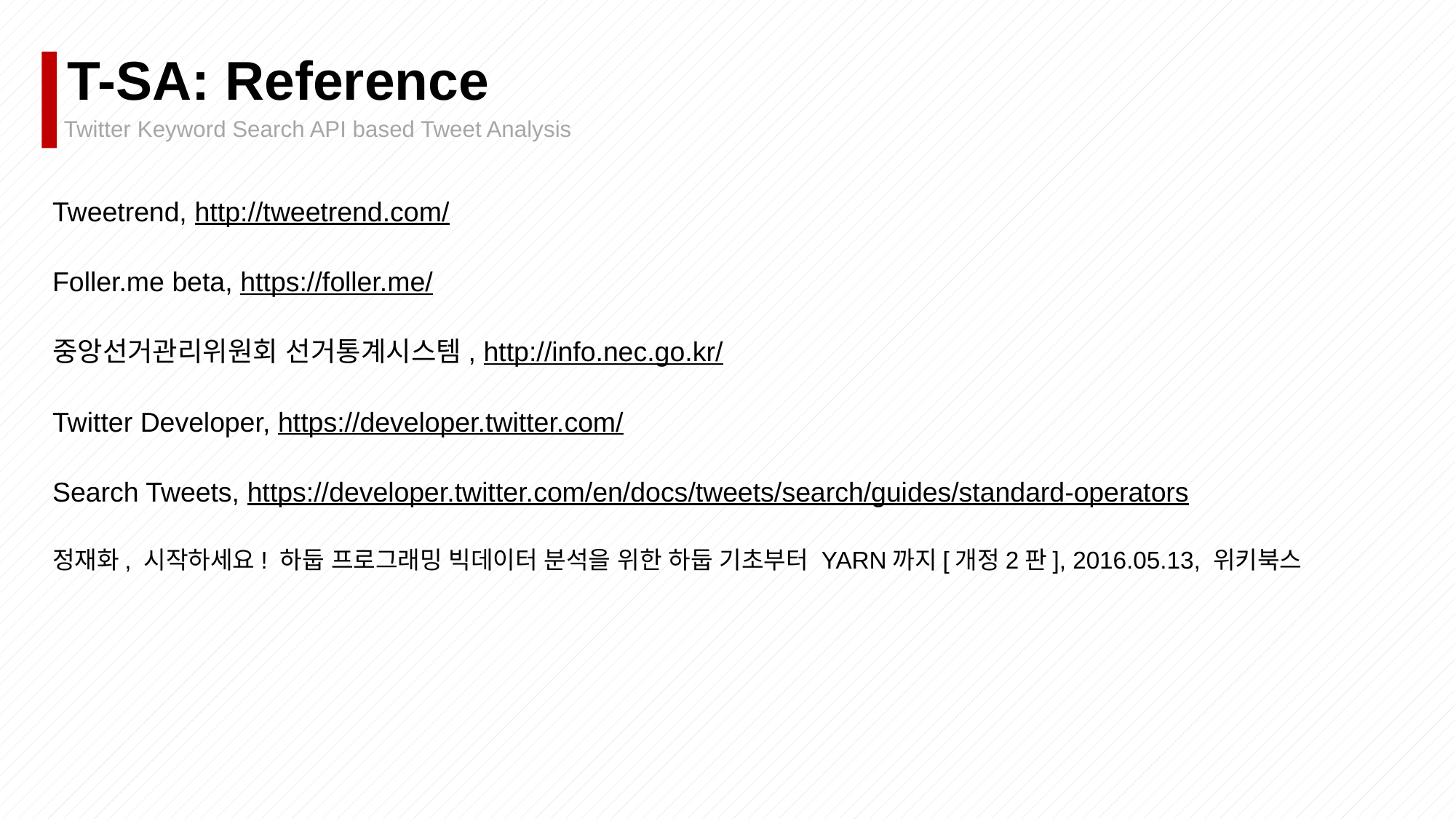

T-SA: Reference

Twitter Keyword Search API based Tweet Analysis
Tweetrend, http://tweetrend.com/

Foller.me beta, https://foller.me/

중앙선거관리위원회 선거통계시스템, http://info.nec.go.kr/

Twitter Developer, https://developer.twitter.com/

Search Tweets, https://developer.twitter.com/en/docs/tweets/search/guides/standard-operators

정재화, 시작하세요! 하둡 프로그래밍 빅데이터 분석을 위한 하둡 기초부터 YARN까지[개정2판], 2016.05.13, 위키북스